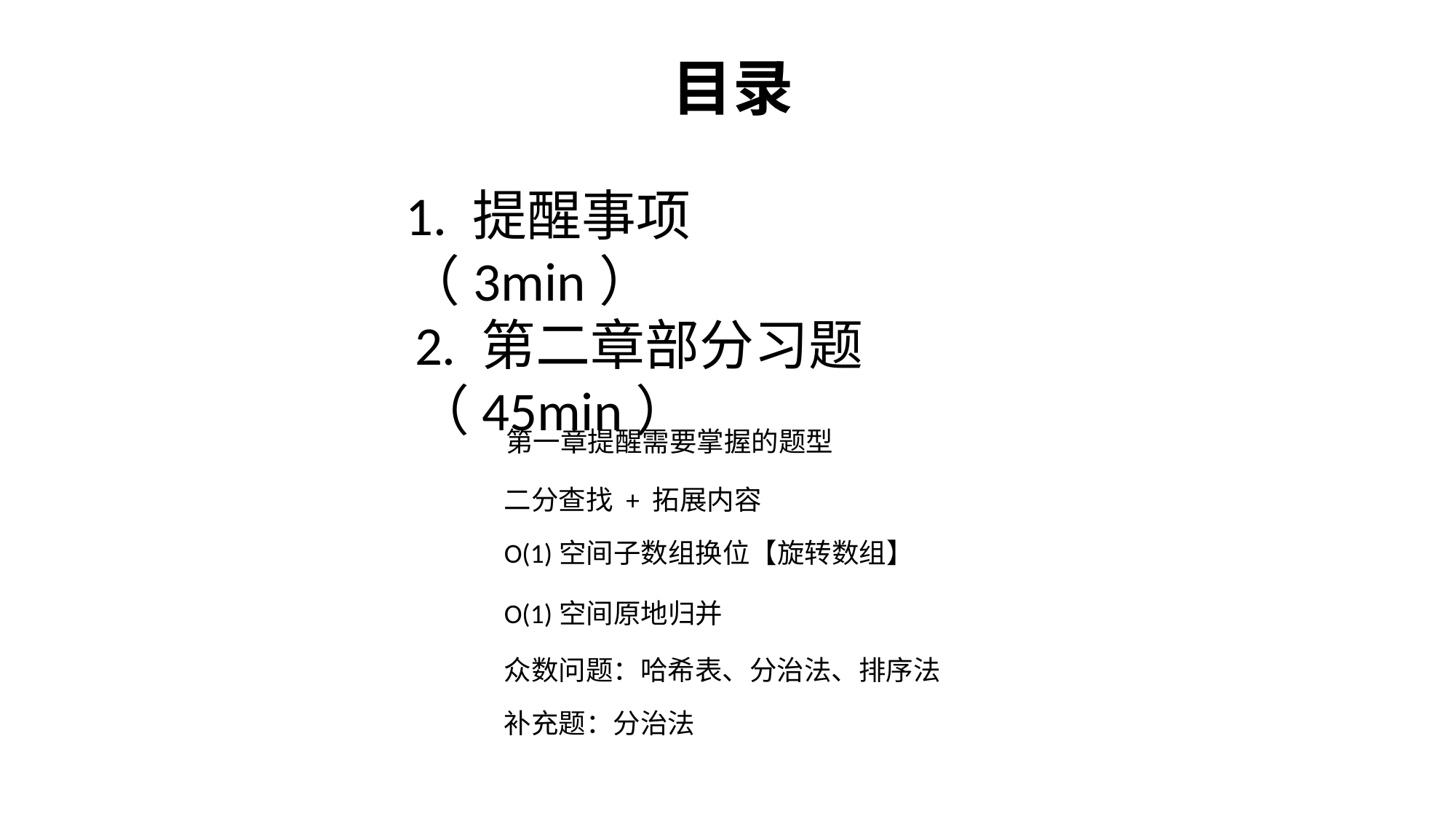

目录
1. 提醒事项（3min）
2. 第二章部分习题（45min）
第一章提醒需要掌握的题型
二分查找 + 拓展内容
O(1)空间子数组换位【旋转数组】
O(1)空间原地归并
众数问题：哈希表、分治法、排序法
补充题：分治法